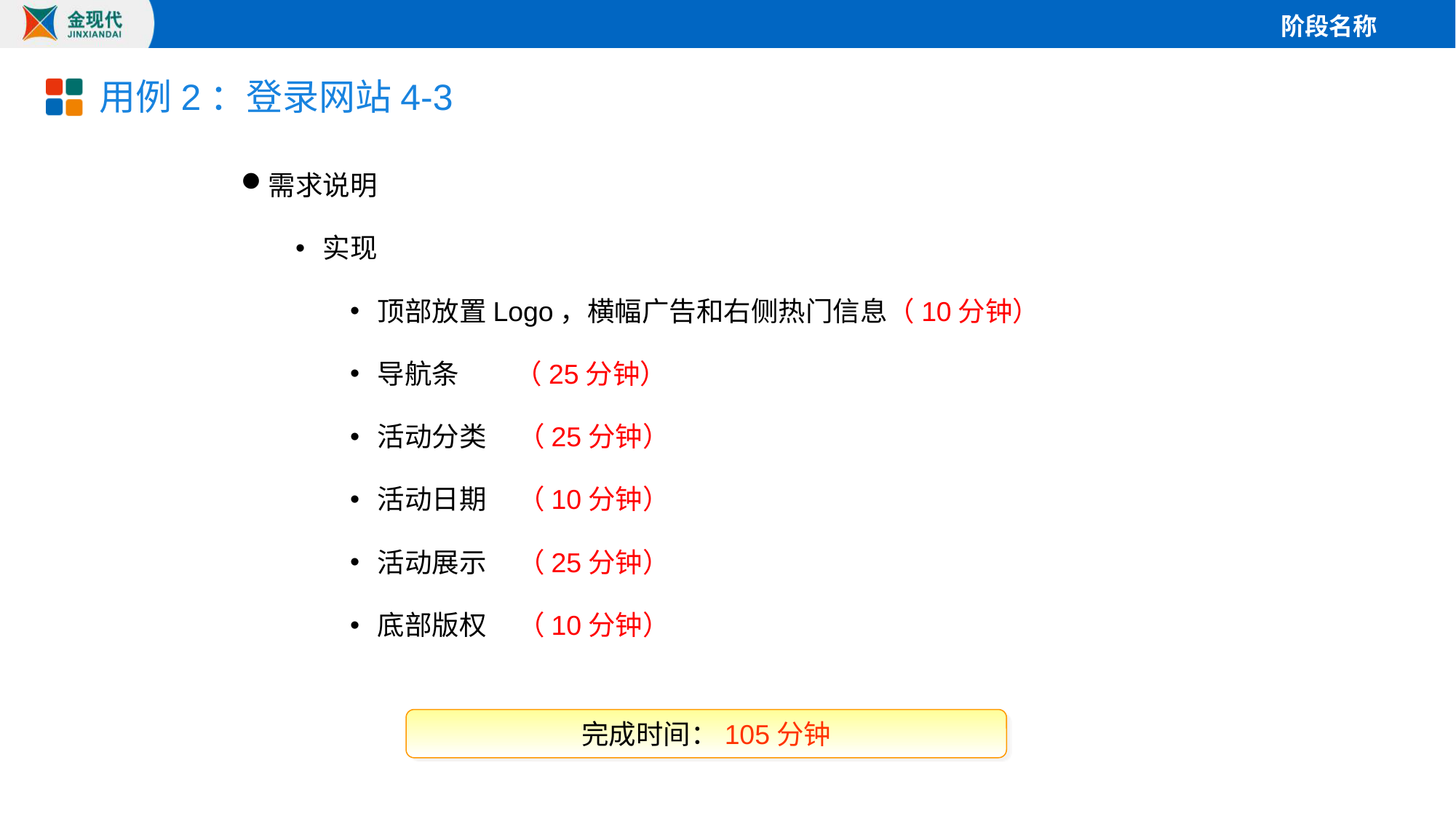

# 用例2：登录网站4-3
需求说明
实现
顶部放置Logo，横幅广告和右侧热门信息（10分钟）
导航条         （25分钟）
活动分类     （25分钟）
活动日期     （10分钟）
活动展示     （25分钟）
底部版权     （10分钟）

完成时间：105分钟